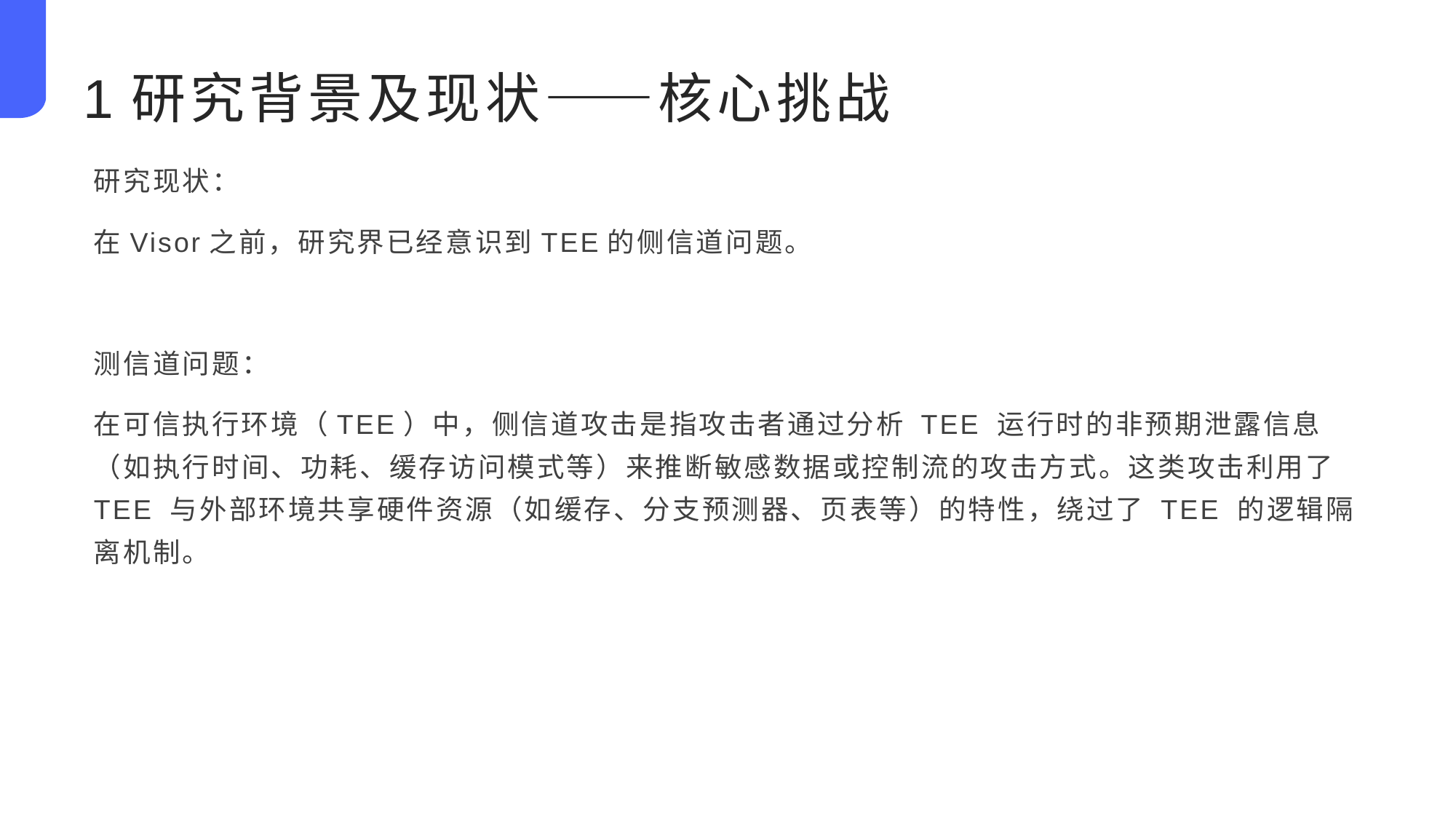

1研究背景及现状——核心挑战
研究现状：
在Visor之前，研究界已经意识到TEE的侧信道问题。

测信道问题：
在可信执行环境（TEE）中，侧信道攻击是指攻击者通过分析 TEE 运行时的非预期泄露信息（如执行时间、功耗、缓存访问模式等）来推断敏感数据或控制流的攻击方式。这类攻击利用了 TEE 与外部环境共享硬件资源（如缓存、分支预测器、页表等）的特性，绕过了 TEE 的逻辑隔离机制。